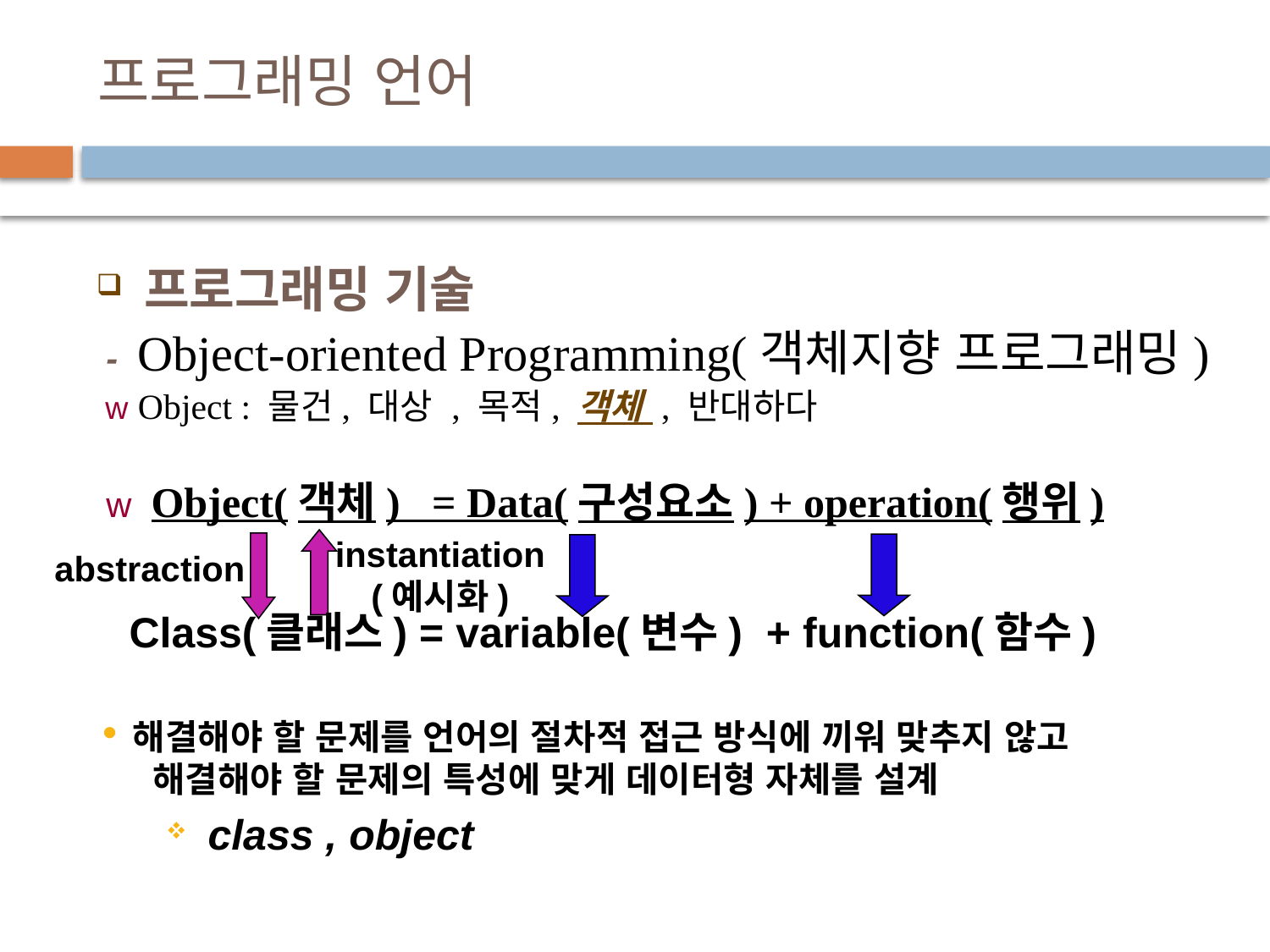

# 프로그래밍 언어

프로그래밍 기술
 -  Object-oriented Programming(객체지향 프로그래밍)
 w Object : 물건, 대상 , 목적, 객체 , 반대하다

 w  Object(객체)   = Data(구성요소) + operation(행위)

instantiation
(예시화)

abstraction
Class(클래스) = variable(변수)  + function(함수)

해결해야 할 문제를 언어의 절차적 접근 방식에 끼워 맞추지 않고
  해결해야 할 문제의 특성에 맞게 데이터형 자체를 설계
 class , object